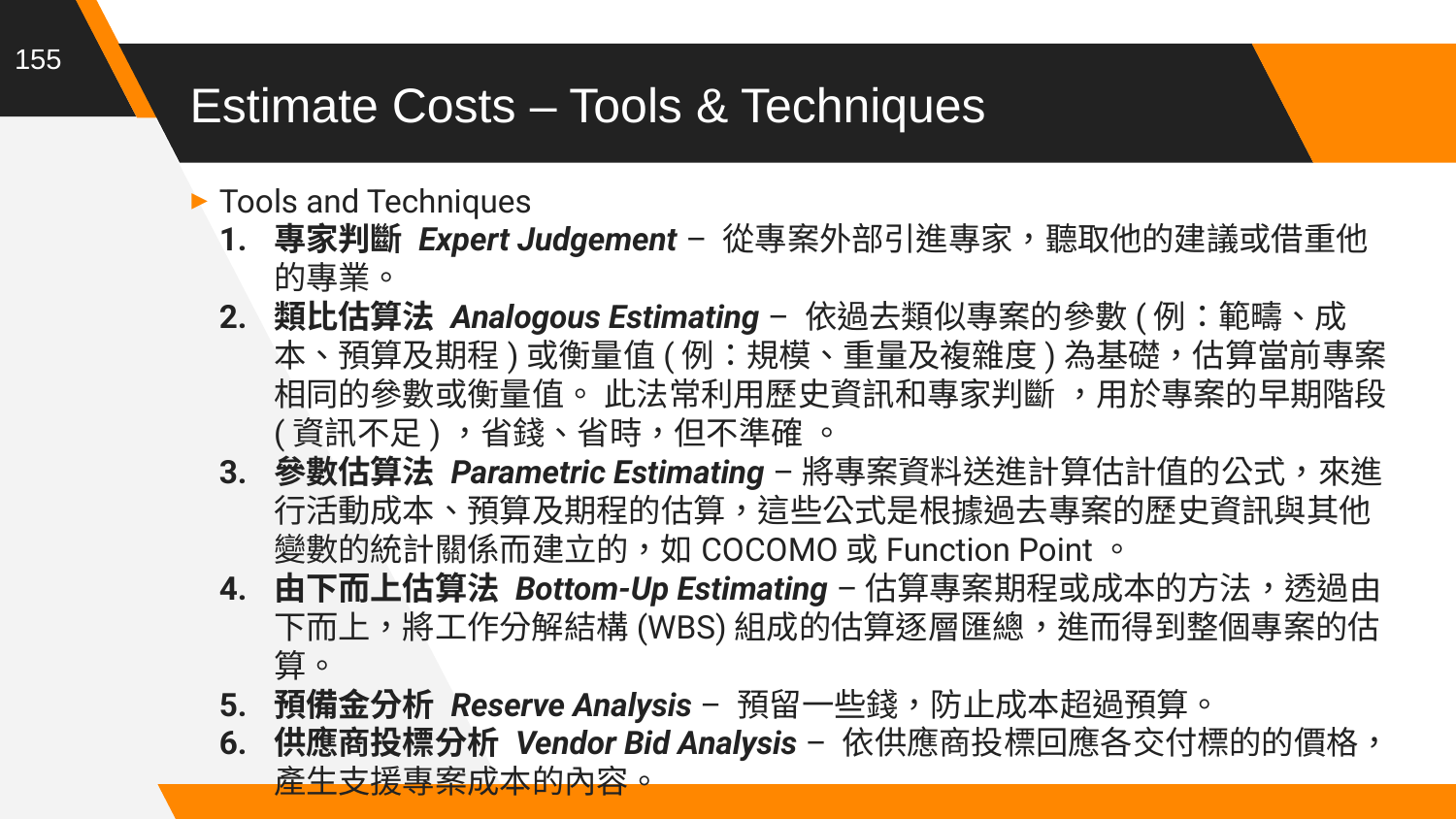

155
# Estimate Costs – Tools & Techniques
Tools and Techniques
專家判斷 Expert Judgement – 從專案外部引進專家，聽取他的建議或借重他的專業。
類比估算法 Analogous Estimating – 依過去類似專案的參數(例：範疇、成本、預算及期程)或衡量值(例：規模、重量及複雜度)為基礎，估算當前專案相同的參數或衡量值。 此法常利用歷史資訊和專家判斷 ，用於專案的早期階段(資訊不足)，省錢、省時，但不準確 。
參數估算法 Parametric Estimating –將專案資料送進計算估計值的公式，來進行活動成本、預算及期程的估算，這些公式是根據過去專案的歷史資訊與其他變數的統計關係而建立的，如COCOMO或Function Point。
由下而上估算法 Bottom-Up Estimating –估算專案期程或成本的方法，透過由下而上，將工作分解結構(WBS)組成的估算逐層匯總，進而得到整個專案的估算。
預備金分析 Reserve Analysis – 預留一些錢，防止成本超過預算。
供應商投標分析 Vendor Bid Analysis – 依供應商投標回應各交付標的的價格，產生支援專案成本的內容。